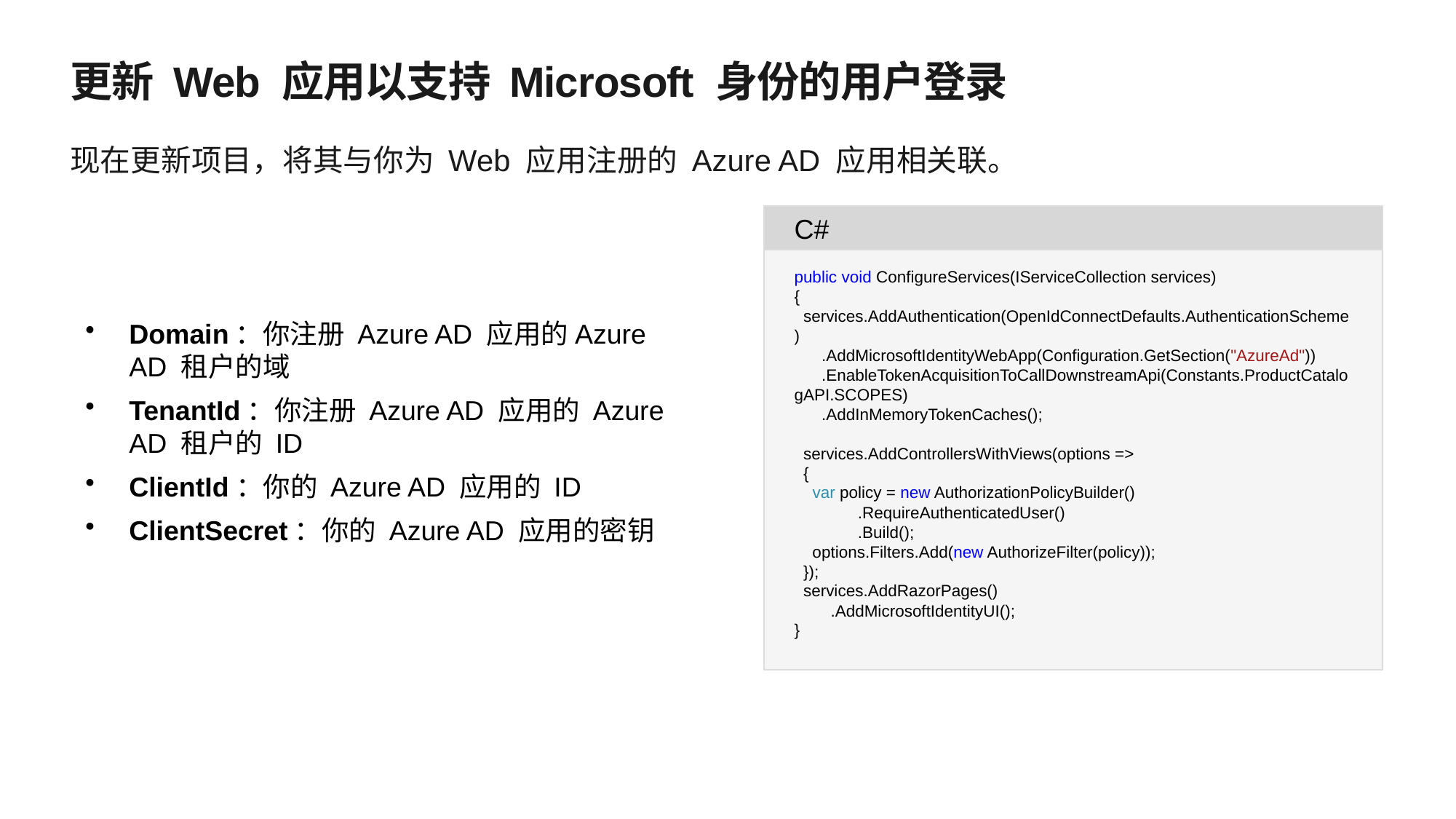

# 更新 Web 应用以支持 Microsoft 身份的用户登录
现在更新项目，将其与你为 Web 应用注册的 Azure AD 应用相关联。
C#
public void ConfigureServices(IServiceCollection services)
{
  services.AddAuthentication(OpenIdConnectDefaults.AuthenticationScheme)
      .AddMicrosoftIdentityWebApp(Configuration.GetSection("AzureAd"))
      .EnableTokenAcquisitionToCallDownstreamApi(Constants.ProductCatalogAPI.SCOPES)
      .AddInMemoryTokenCaches();
  services.AddControllersWithViews(options =>
  {
    var policy = new AuthorizationPolicyBuilder()
              .RequireAuthenticatedUser()
              .Build();
    options.Filters.Add(new AuthorizeFilter(policy));
  });
  services.AddRazorPages()
        .AddMicrosoftIdentityUI();
}
Domain：你注册 Azure AD 应用的Azure AD 租户的域
TenantId：你注册 Azure AD 应用的 Azure AD 租户的 ID
ClientId：你的 Azure AD 应用的 ID
ClientSecret：你的 Azure AD 应用的密钥